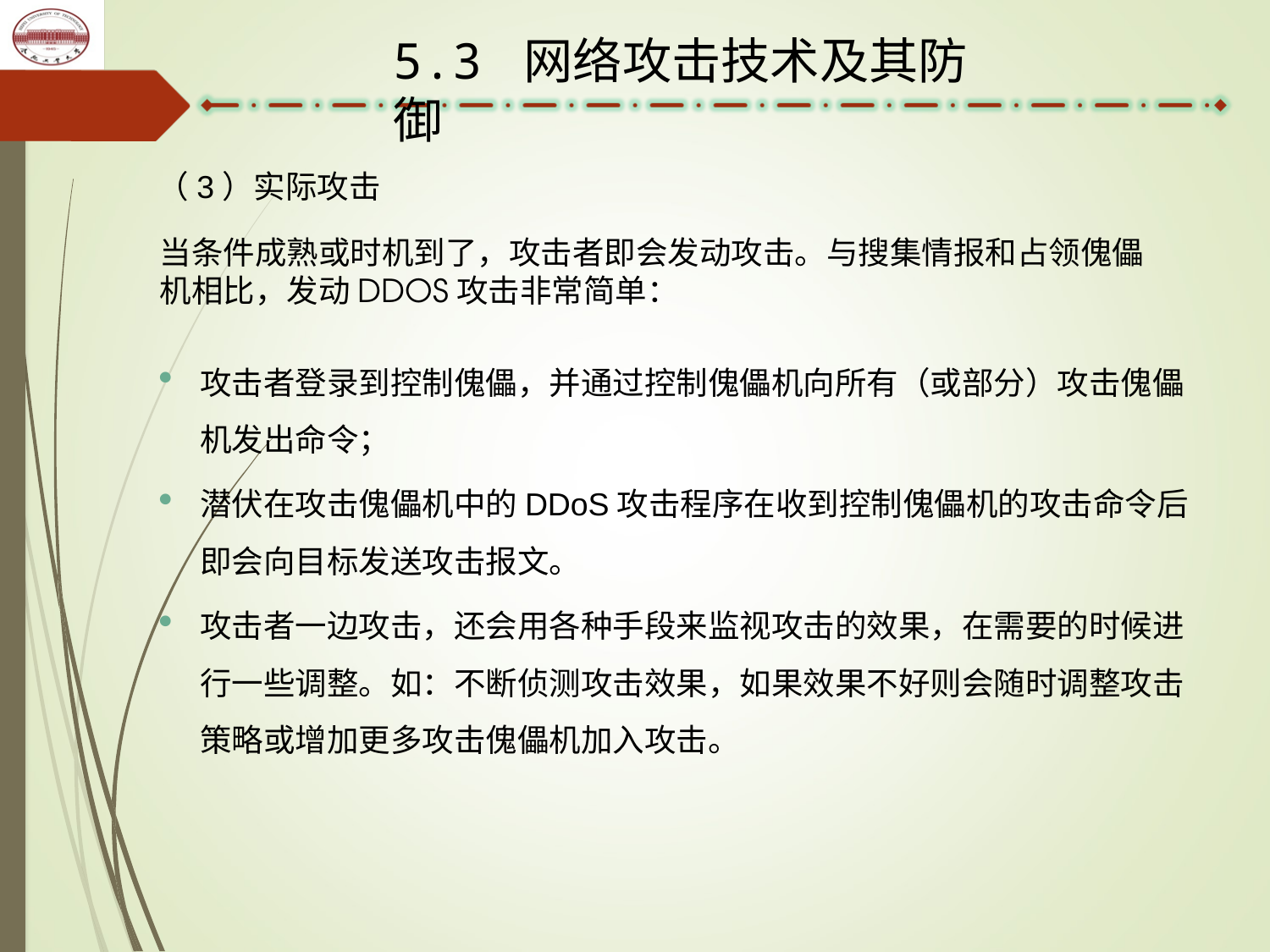

5.3 网络攻击技术及其防御
（3）实际攻击
当条件成熟或时机到了，攻击者即会发动攻击。与搜集情报和占领傀儡机相比，发动DDOS攻击非常简单：
攻击者登录到控制傀儡，并通过控制傀儡机向所有（或部分）攻击傀儡机发出命令；
潜伏在攻击傀儡机中的DDoS攻击程序在收到控制傀儡机的攻击命令后即会向目标发送攻击报文。
攻击者一边攻击，还会用各种手段来监视攻击的效果，在需要的时候进行一些调整。如：不断侦测攻击效果，如果效果不好则会随时调整攻击策略或增加更多攻击傀儡机加入攻击。